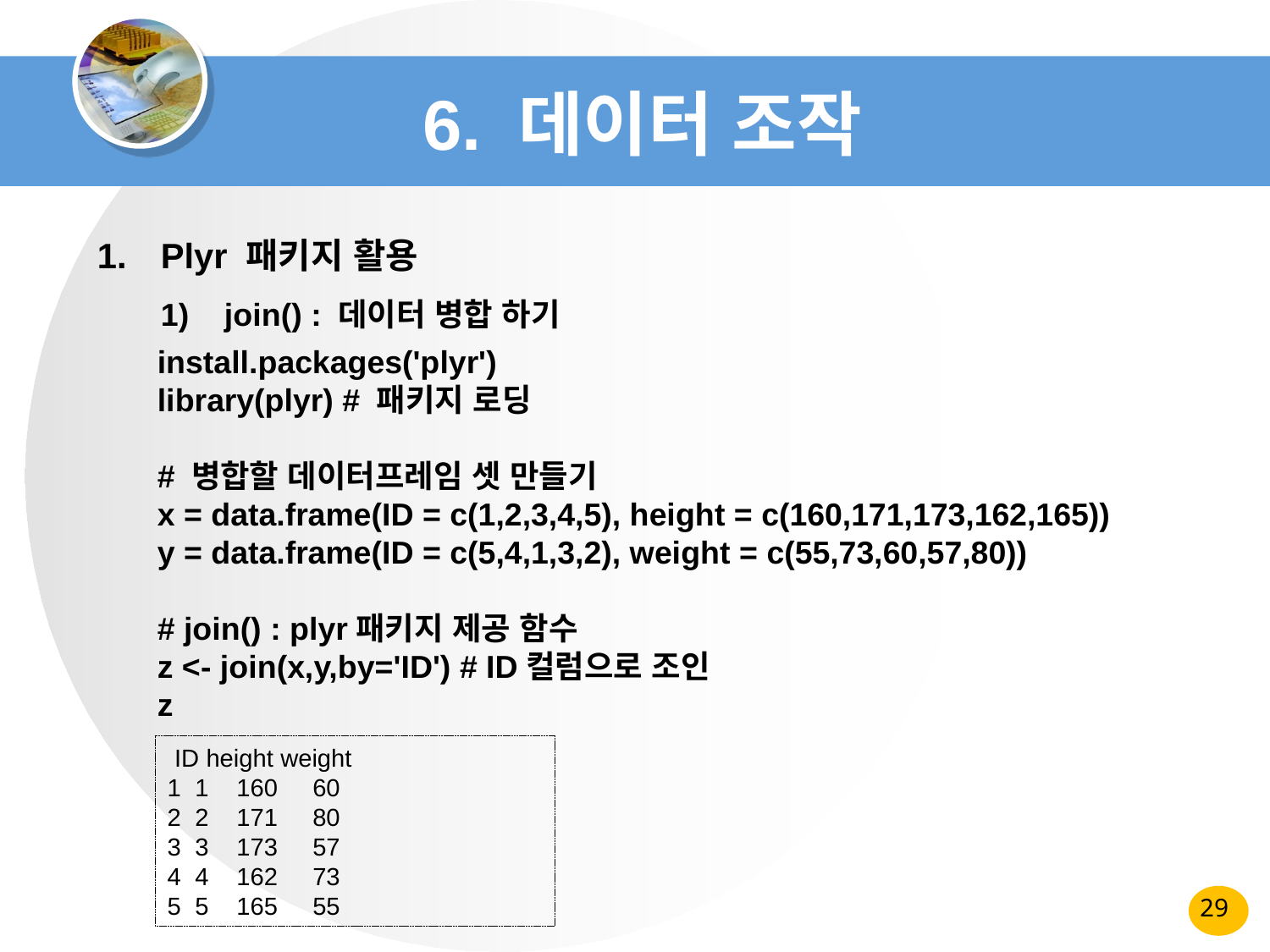

# 6. 데이터 조작
Plyr 패키지 활용
join() : 데이터 병합 하기
install.packages('plyr')
library(plyr) # 패키지 로딩

# 병합할 데이터프레임 셋 만들기
x = data.frame(ID = c(1,2,3,4,5), height = c(160,171,173,162,165))
y = data.frame(ID = c(5,4,1,3,2), weight = c(55,73,60,57,80))

# join() : plyr패키지 제공 함수
z <- join(x,y,by='ID') # ID컬럼으로 조인
z
 ID height weight
1  1    160     60
2  2    171     80
3  3    173     57
4  4    162     73
5  5    165     55
29